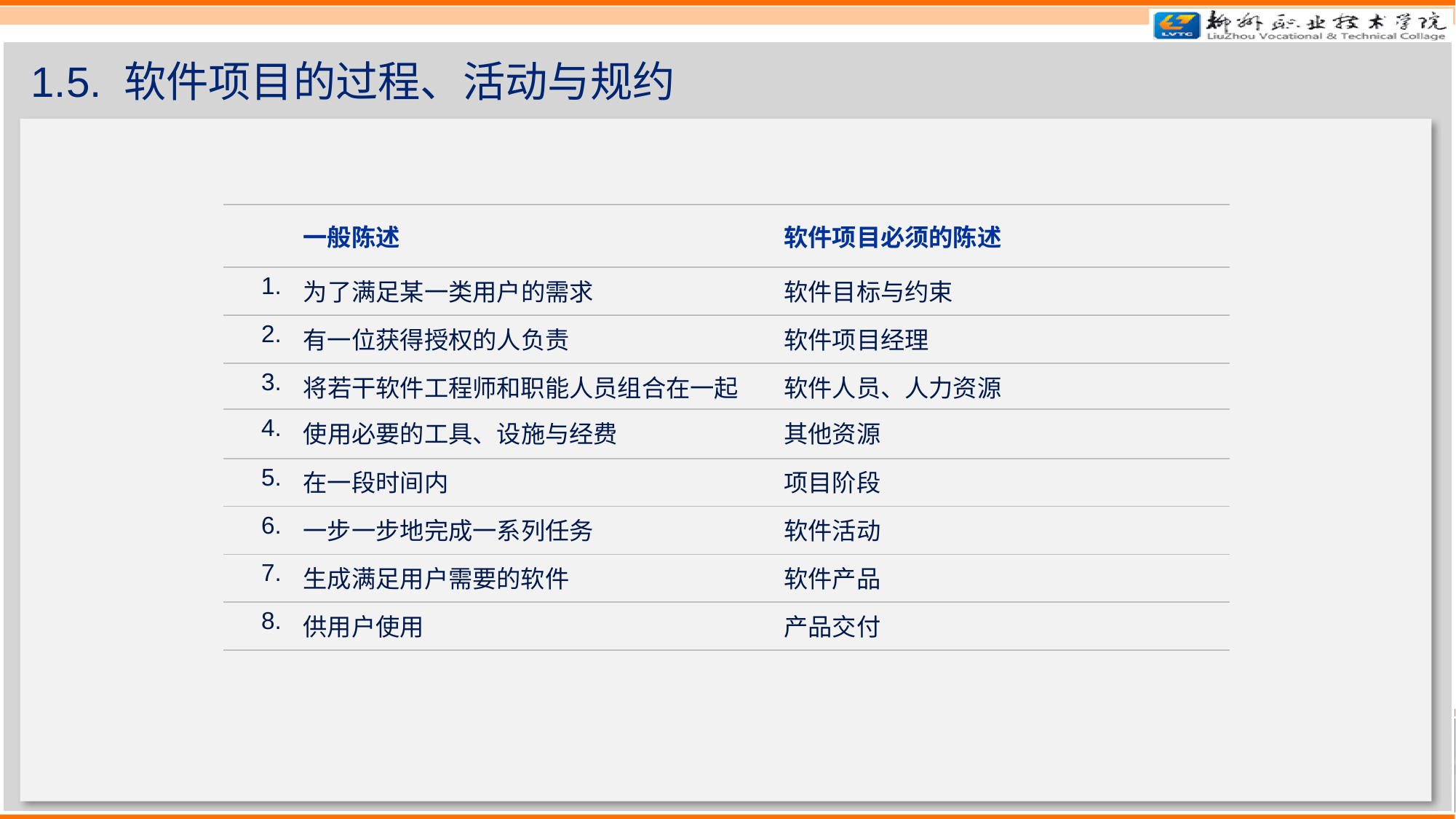

# 1.5. 软件项目的过程、活动与规约
|  |  |  |
| --- | --- | --- |
|  | 一般陈述 | 软件项目必须的陈述 |
| 1. | 为了满足某一类用户的需求 | 软件目标与约束 |
| 2. | 有一位获得授权的人负责 | 软件项目经理 |
| 3. | 将若干软件工程师和职能人员组合在一起 | 软件人员、人力资源 |
| 4. | 使用必要的工具、设施与经费 | 其他资源 |
| 5. | 在一段时间内 | 项目阶段 |
| 6. | 一步一步地完成一系列任务 | 软件活动 |
| 7. | 生成满足用户需要的软件 | 软件产品 |
| 8. | 供用户使用 | 产品交付 |